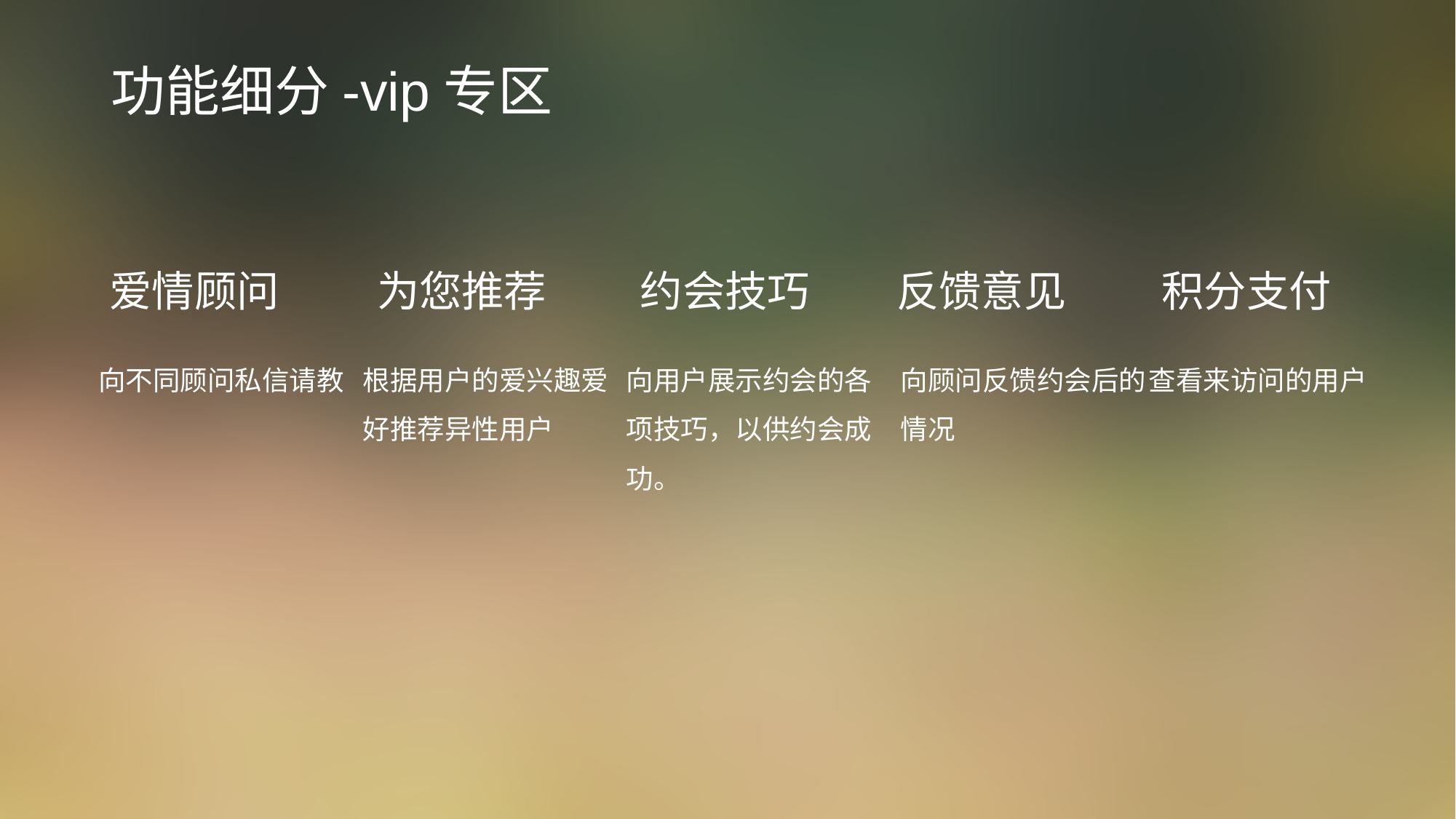

# 功能细分-vip专区
反馈意见
爱情顾问
为您推荐
约会技巧
积分支付
向不同顾问私信请教
根据用户的爱兴趣爱好推荐异性用户
向用户展示约会的各项技巧，以供约会成功。
向顾问反馈约会后的情况
查看来访问的用户